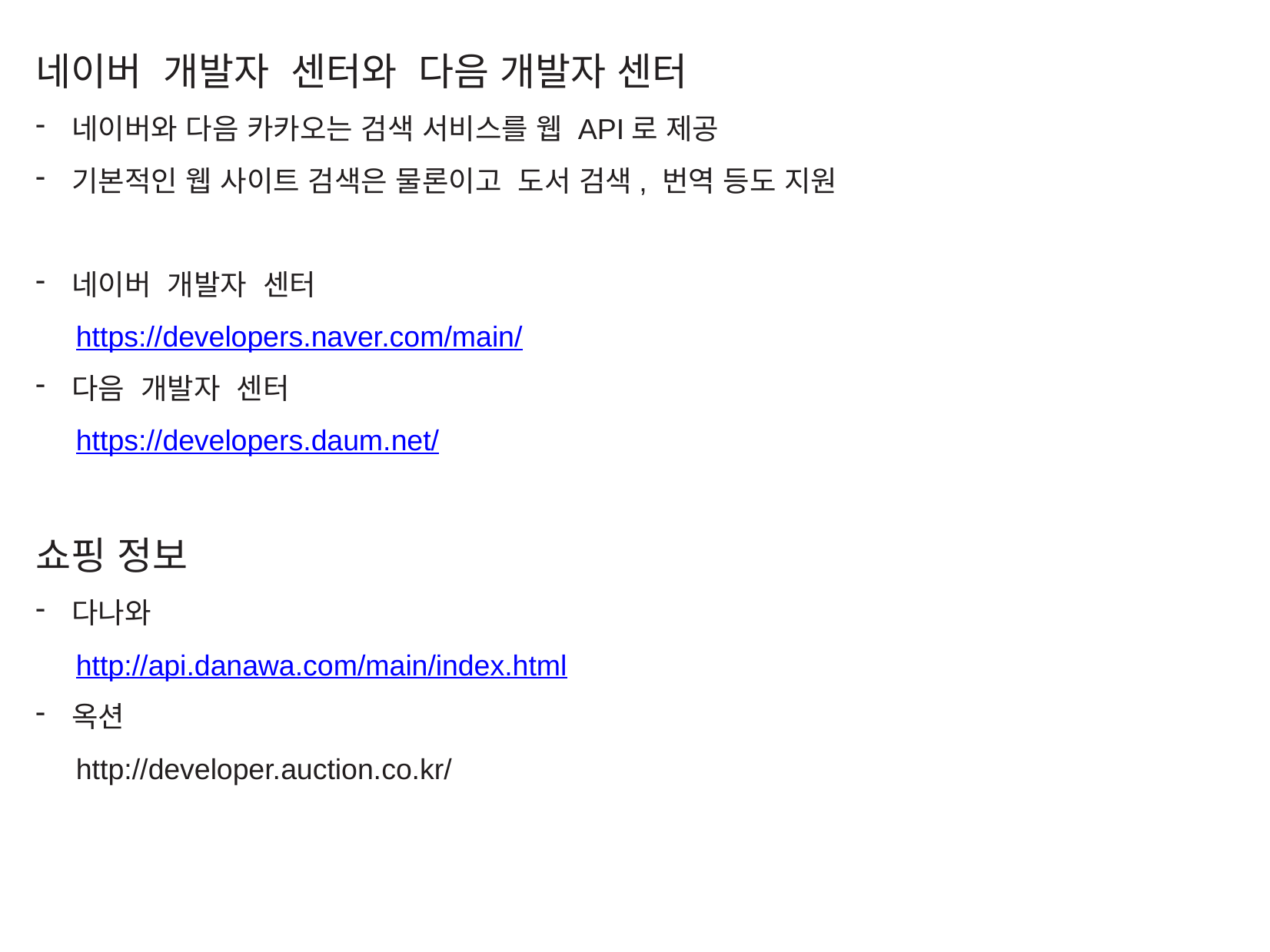

네이버  개발자  센터와  다음 개발자 센터
네이버와 다음 카카오는 검색 서비스를 웹 API로 제공
기본적인 웹 사이트 검색은 물론이고  도서 검색, 번역 등도 지원

네이버  개발자  센터
     https://developers.naver.com/main/
다음  개발자  센터
     https://developers.daum.net/

쇼핑 정보
다나와
     http://api.danawa.com/main/index.html
옥션
     http://developer.auction.co.kr/